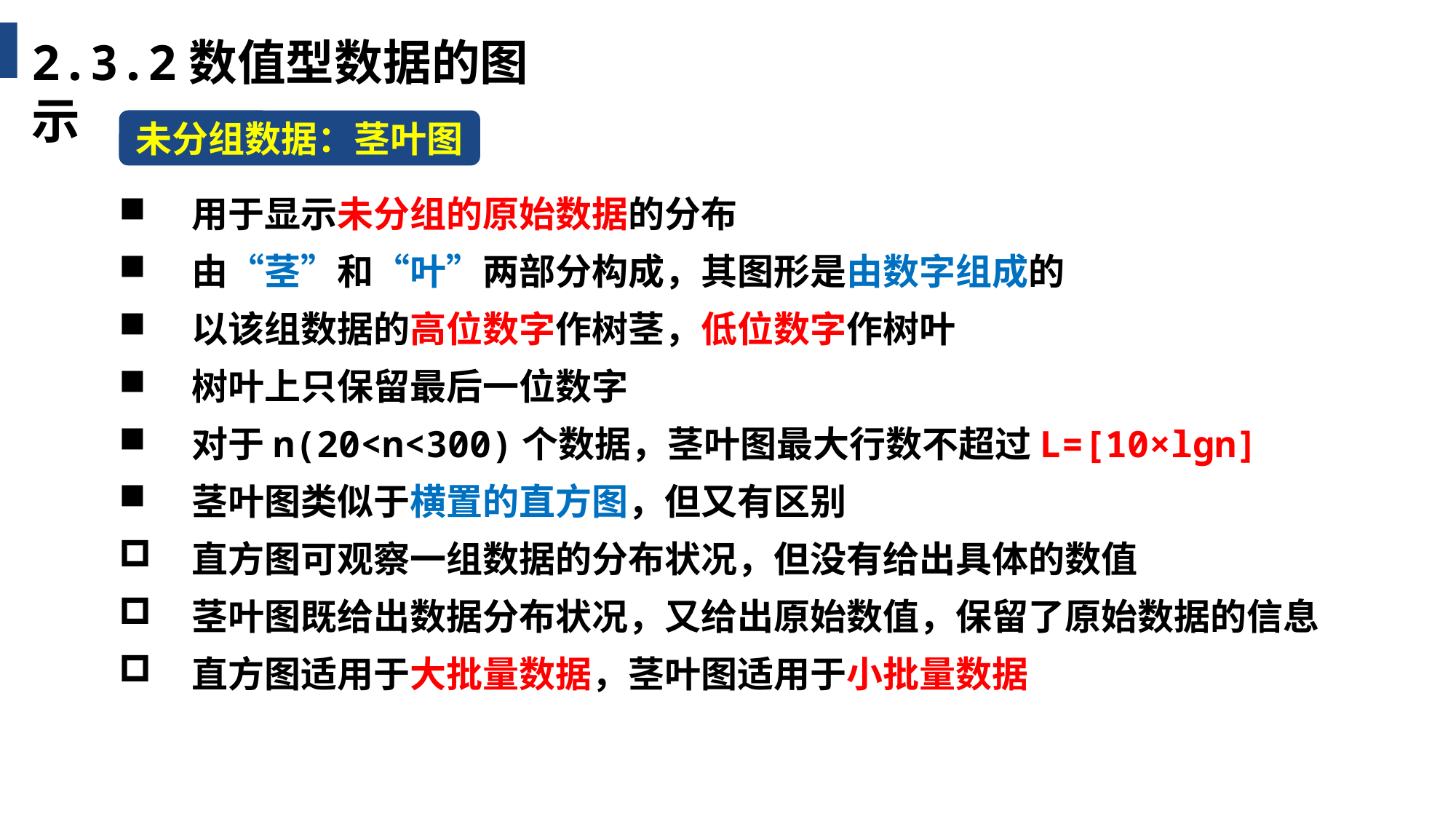

2.3.2数值型数据的图示
未分组数据：茎叶图
用于显示未分组的原始数据的分布
由“茎”和“叶”两部分构成，其图形是由数字组成的
以该组数据的高位数字作树茎，低位数字作树叶
树叶上只保留最后一位数字
对于n(20<n<300)个数据，茎叶图最大行数不超过L=[10×lgn]
茎叶图类似于横置的直方图，但又有区别
直方图可观察一组数据的分布状况，但没有给出具体的数值
茎叶图既给出数据分布状况，又给出原始数值，保留了原始数据的信息
直方图适用于大批量数据，茎叶图适用于小批量数据